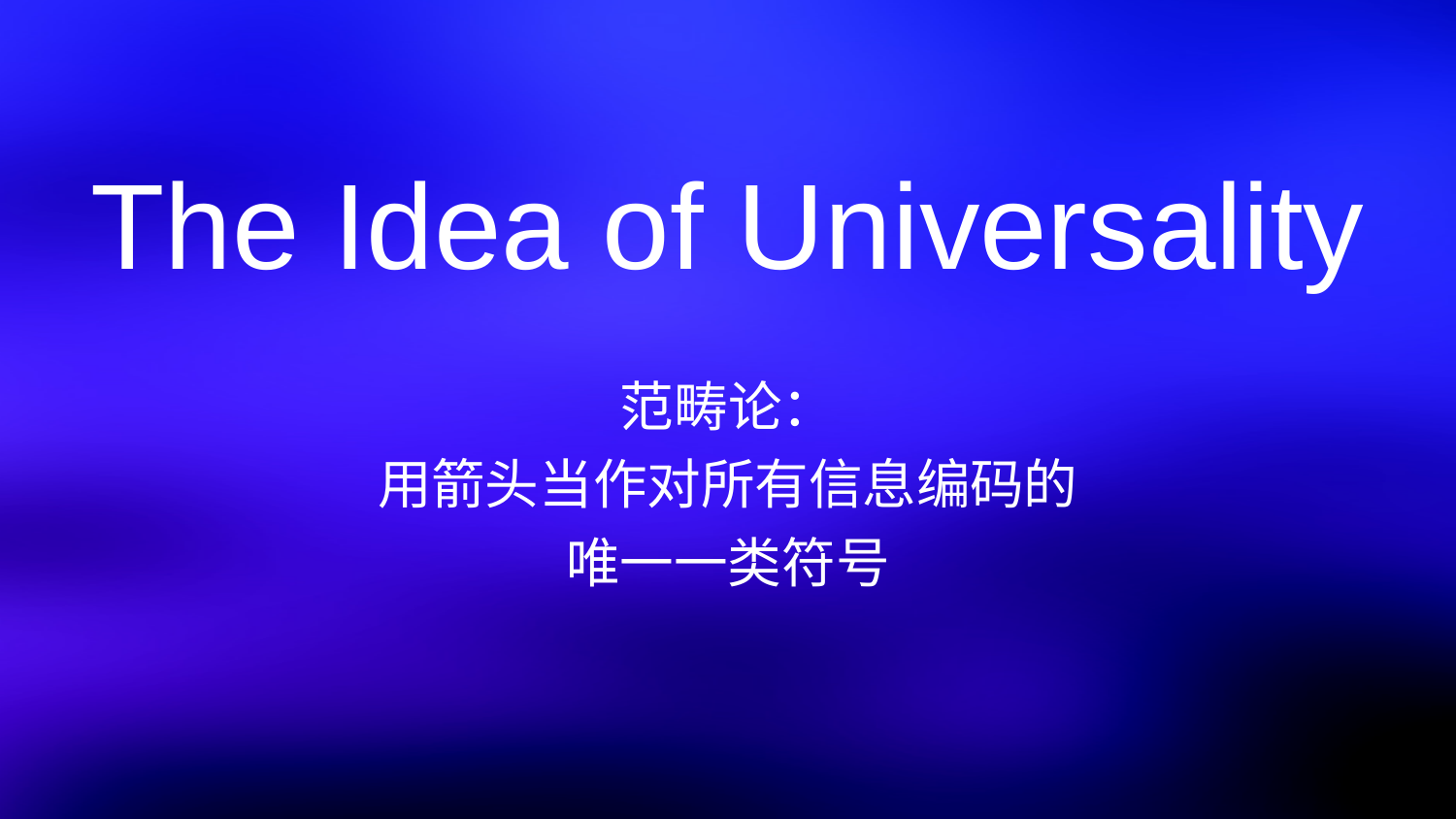

The Idea of Universality
范畴论：
用箭头当作对所有信息编码的
唯一一类符号